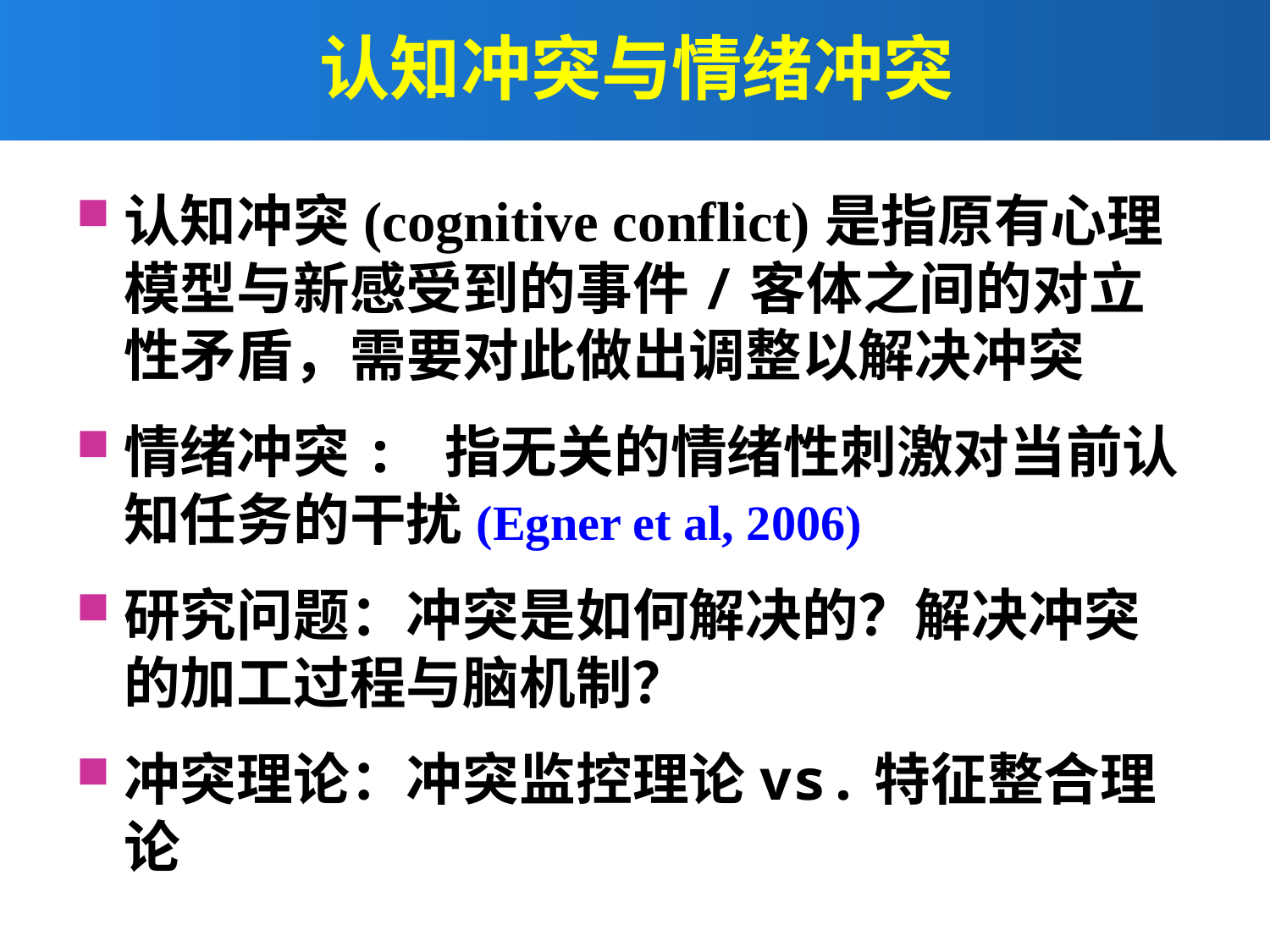

# 认知冲突与情绪冲突
认知冲突(cognitive conflict)是指原有心理模型与新感受到的事件/客体之间的对立性矛盾，需要对此做出调整以解决冲突
情绪冲突: 指无关的情绪性刺激对当前认知任务的干扰(Egner et al, 2006)
研究问题：冲突是如何解决的？解决冲突的加工过程与脑机制？
冲突理论：冲突监控理论vs.特征整合理论